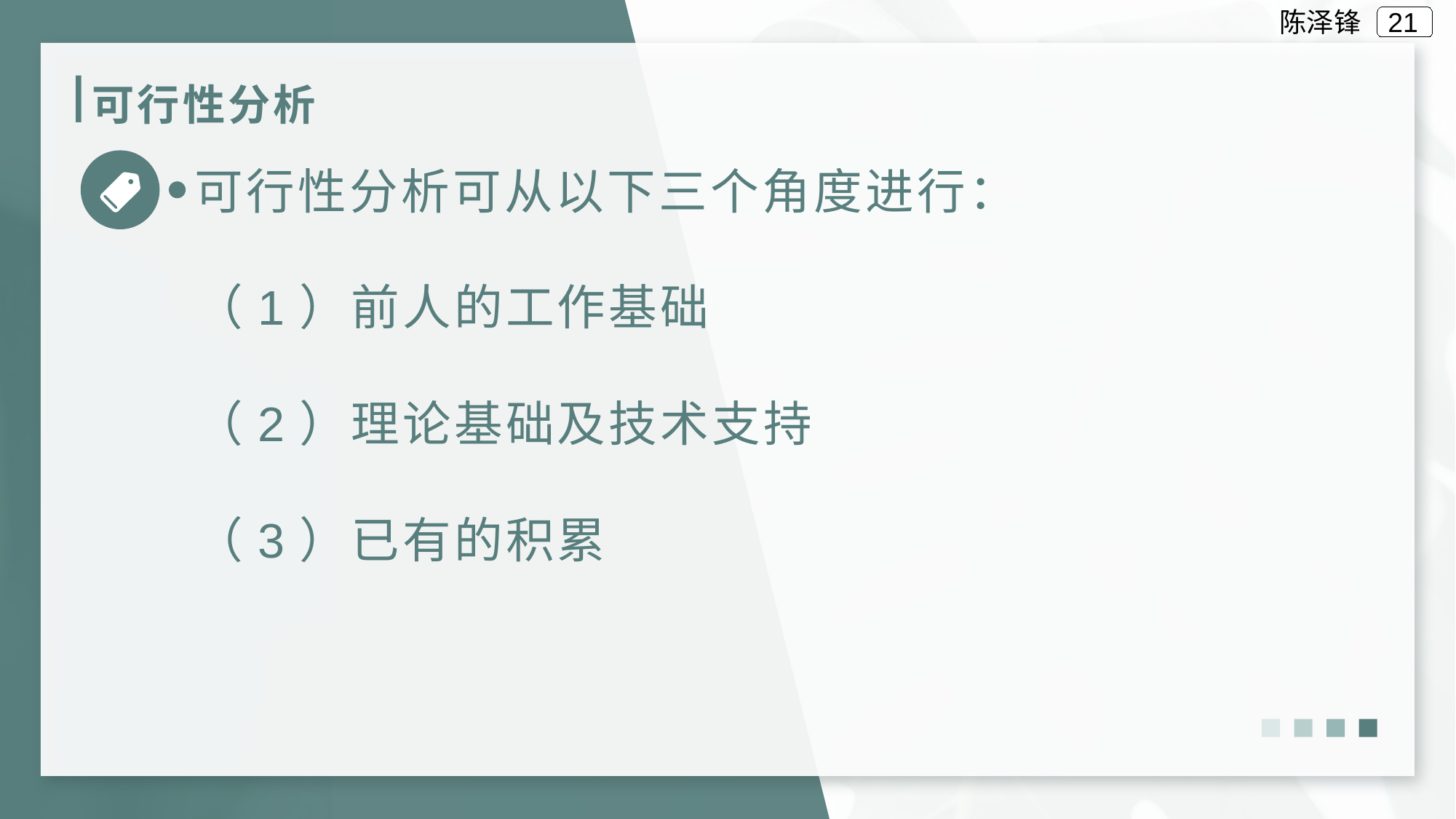

陈泽锋
# 可行性分析

可行性分析可从以下三个角度进行：

（1）前人的工作基础

（2）理论基础及技术支持

（3）已有的积累